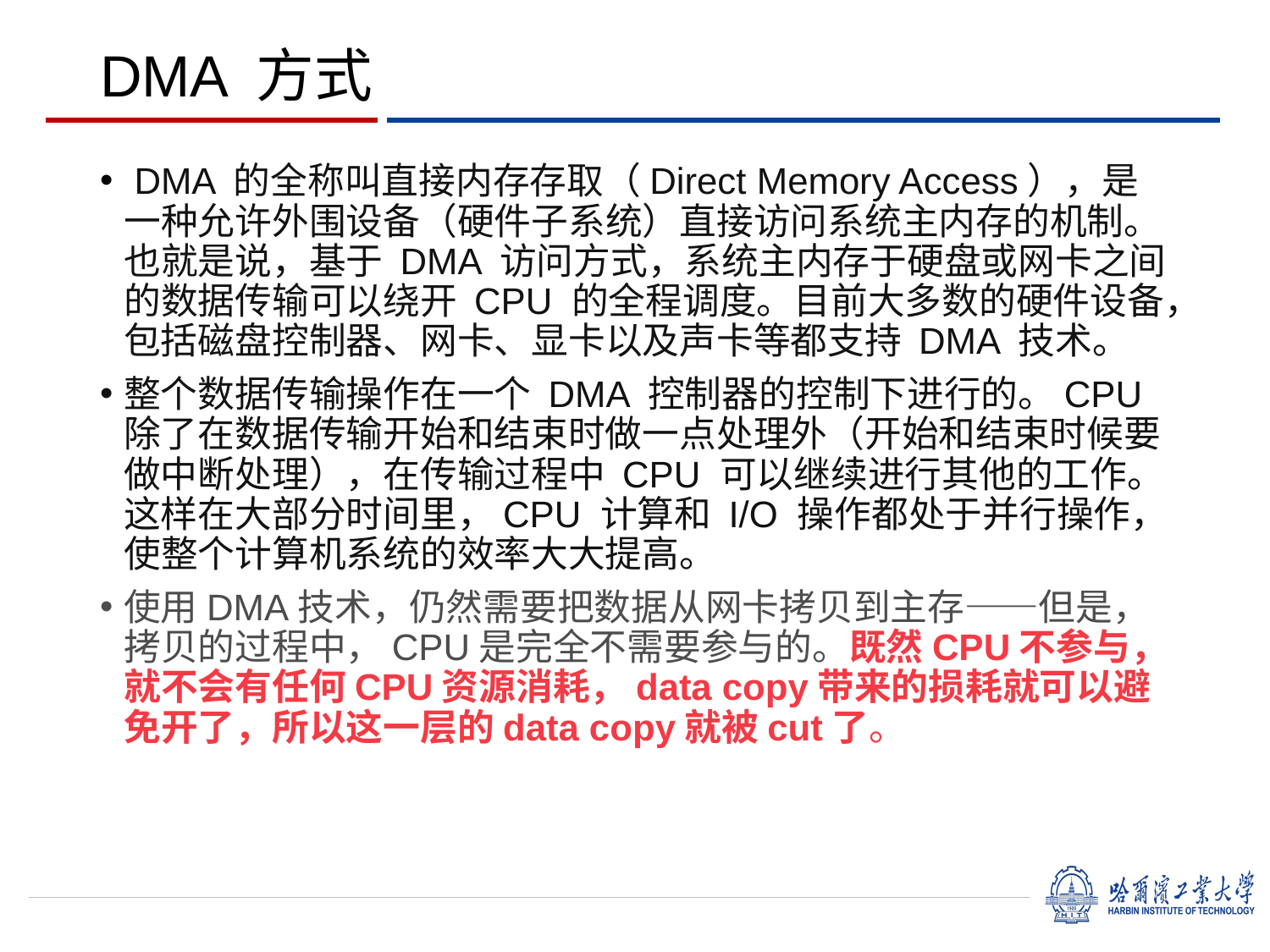

# DMA 方式
 DMA 的全称叫直接内存存取（Direct Memory Access），是一种允许外围设备（硬件子系统）直接访问系统主内存的机制。也就是说，基于 DMA 访问方式，系统主内存于硬盘或网卡之间的数据传输可以绕开 CPU 的全程调度。目前大多数的硬件设备，包括磁盘控制器、网卡、显卡以及声卡等都支持 DMA 技术。
整个数据传输操作在一个 DMA 控制器的控制下进行的。CPU 除了在数据传输开始和结束时做一点处理外（开始和结束时候要做中断处理），在传输过程中 CPU 可以继续进行其他的工作。这样在大部分时间里，CPU 计算和 I/O 操作都处于并行操作，使整个计算机系统的效率大大提高。
使用DMA技术，仍然需要把数据从网卡拷贝到主存——但是，拷贝的过程中，CPU是完全不需要参与的。既然CPU不参与，就不会有任何CPU资源消耗，data copy带来的损耗就可以避免开了，所以这一层的data copy就被cut了。